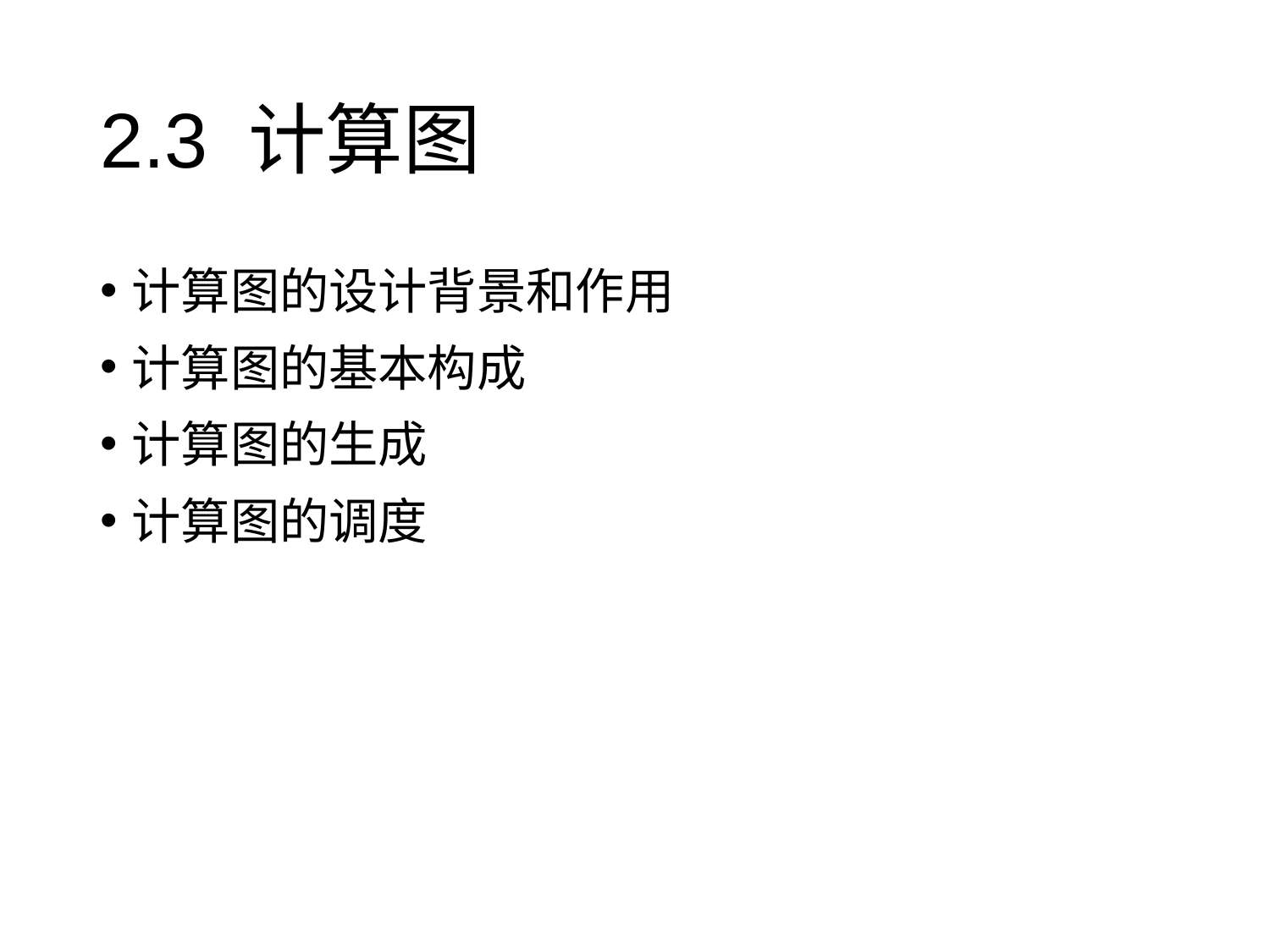

# 2.3 计算图
计算图的设计背景和作用
计算图的基本构成
计算图的生成
计算图的调度